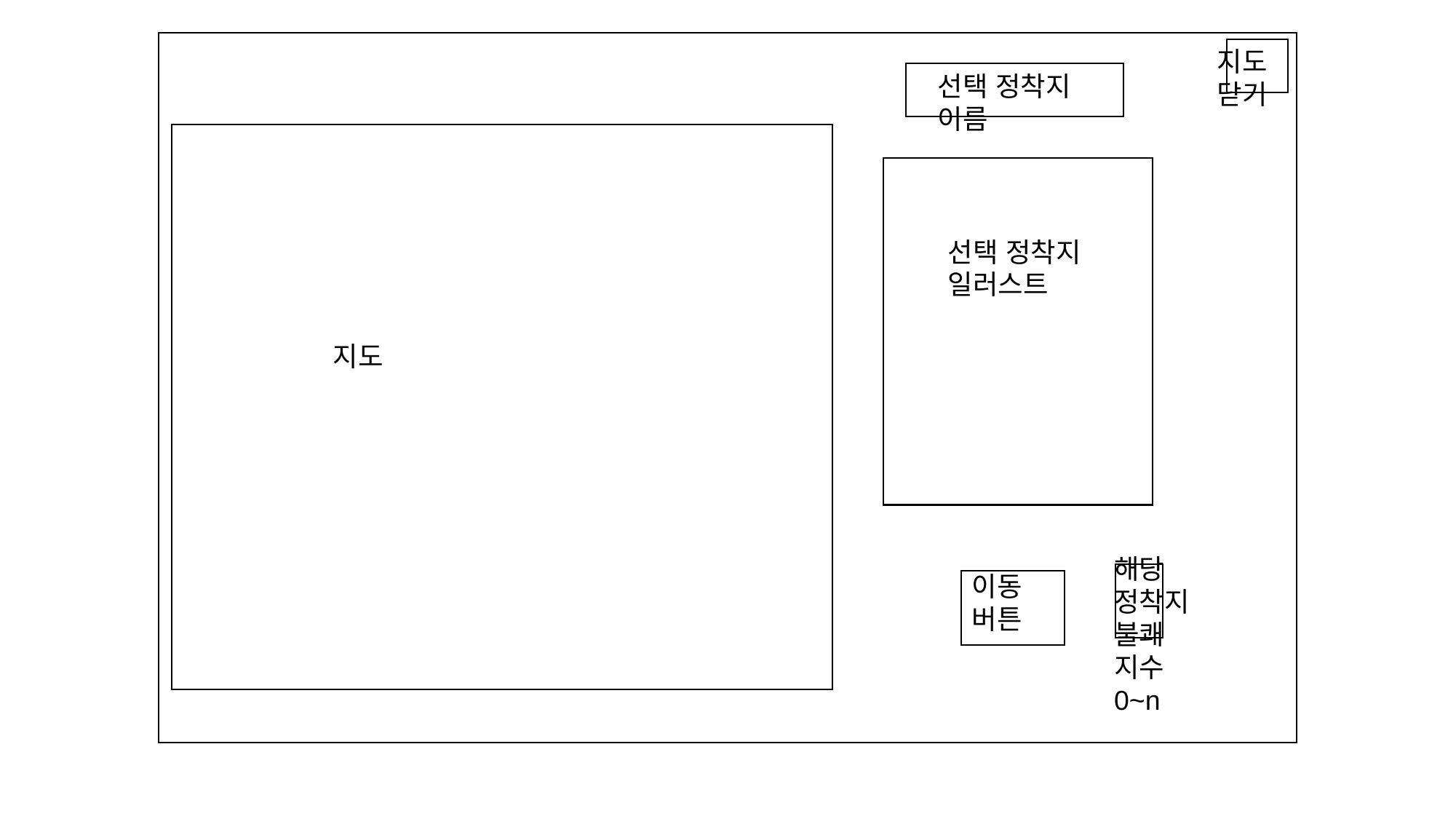

지도 닫기

선택 정착지 이름

선택 정착지 일러스트
지도
해당 정착지 불쾌 지수
0~n
이동 버튼